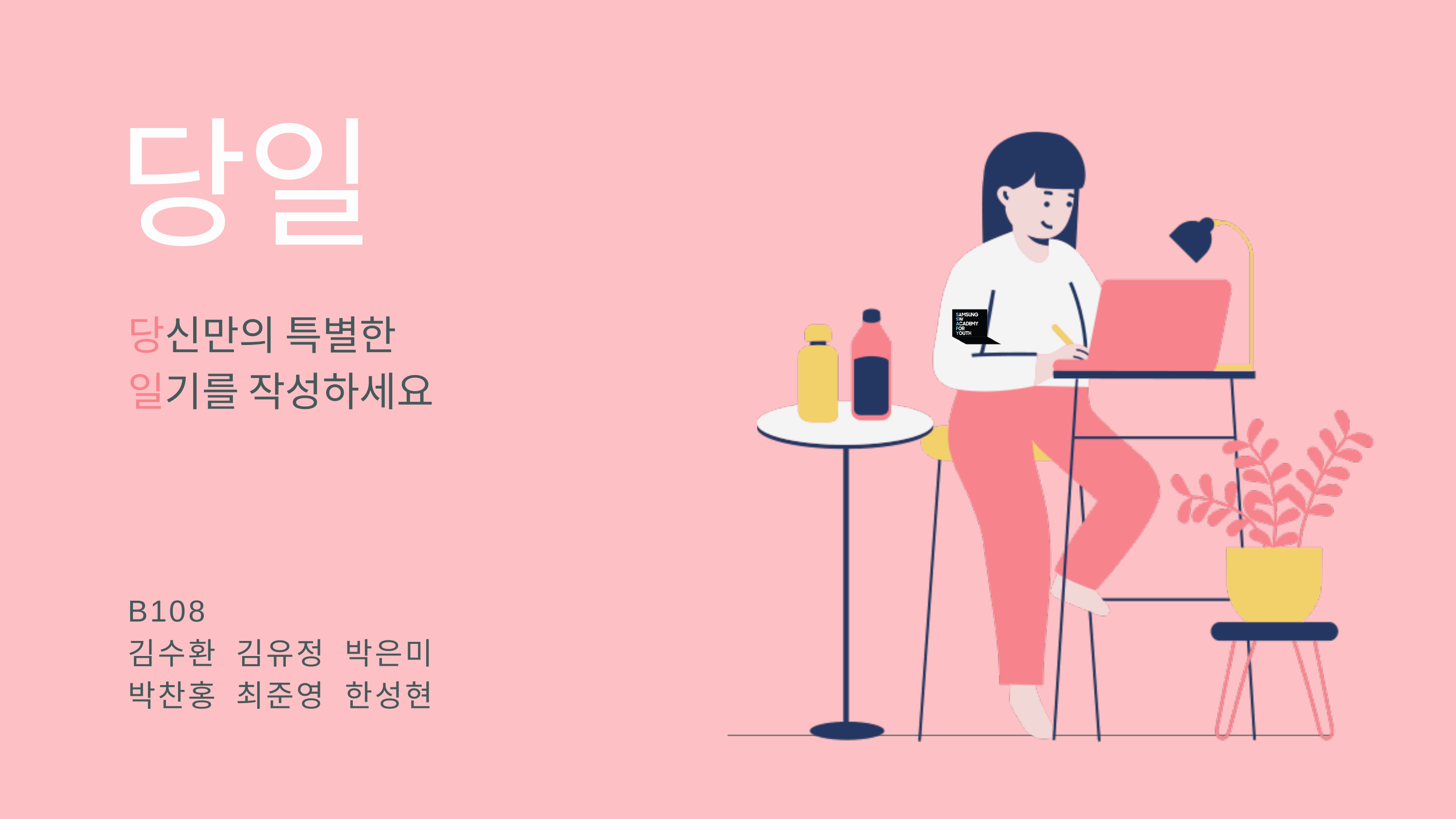

당일

당신만의 특별한
일기를 작성하세요

B108
김수환  김유정  박은미
박찬홍  최준영  한성현